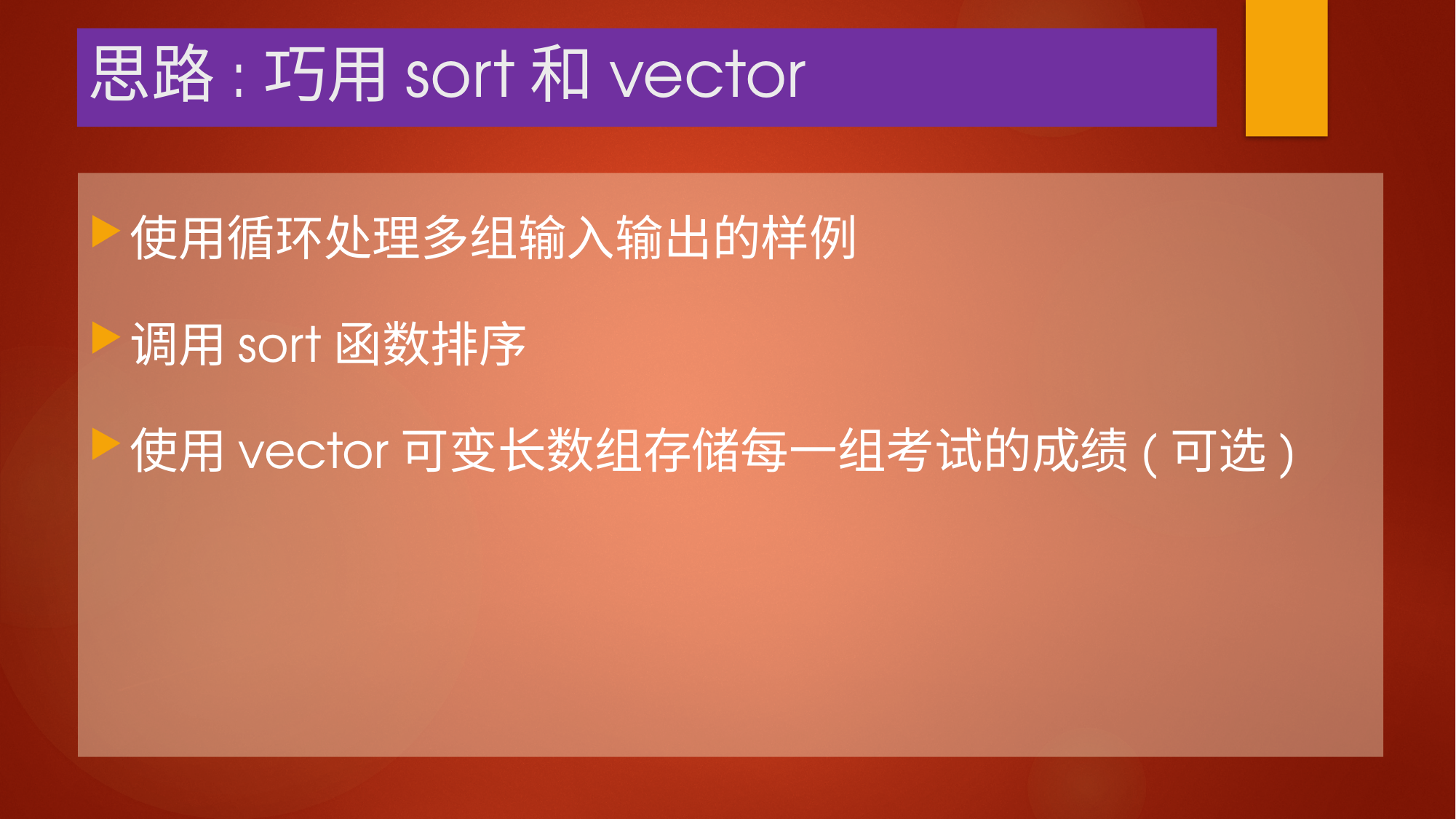

# 思路:巧用sort和vector
使用循环处理多组输入输出的样例
调用sort函数排序
使用vector可变长数组存储每一组考试的成绩(可选)